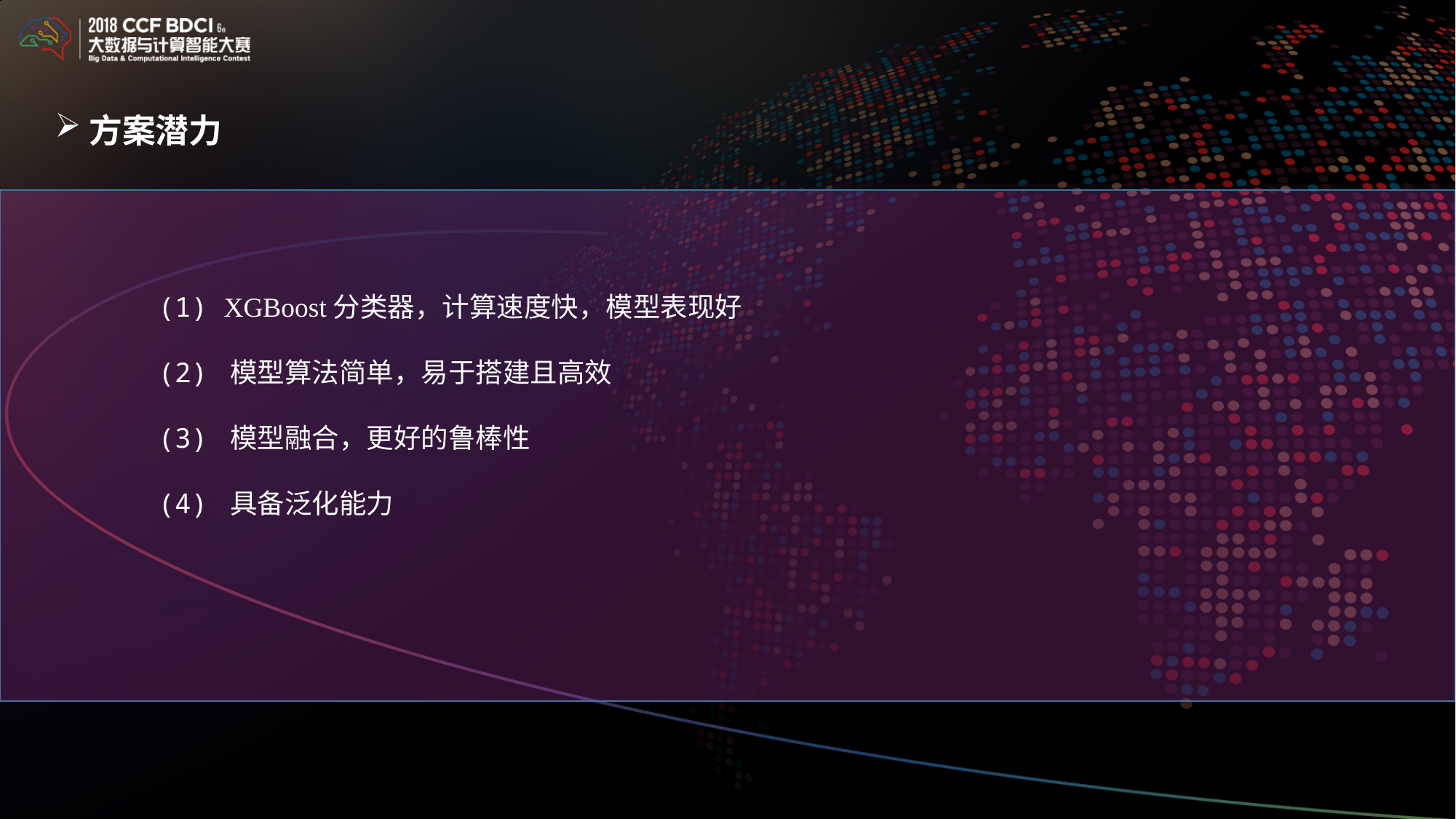

方案潜力

(1) XGBoost分类器，计算速度快，模型表现好
(2) 模型算法简单，易于搭建且高效
(3) 模型融合，更好的鲁棒性
(4) 具备泛化能力